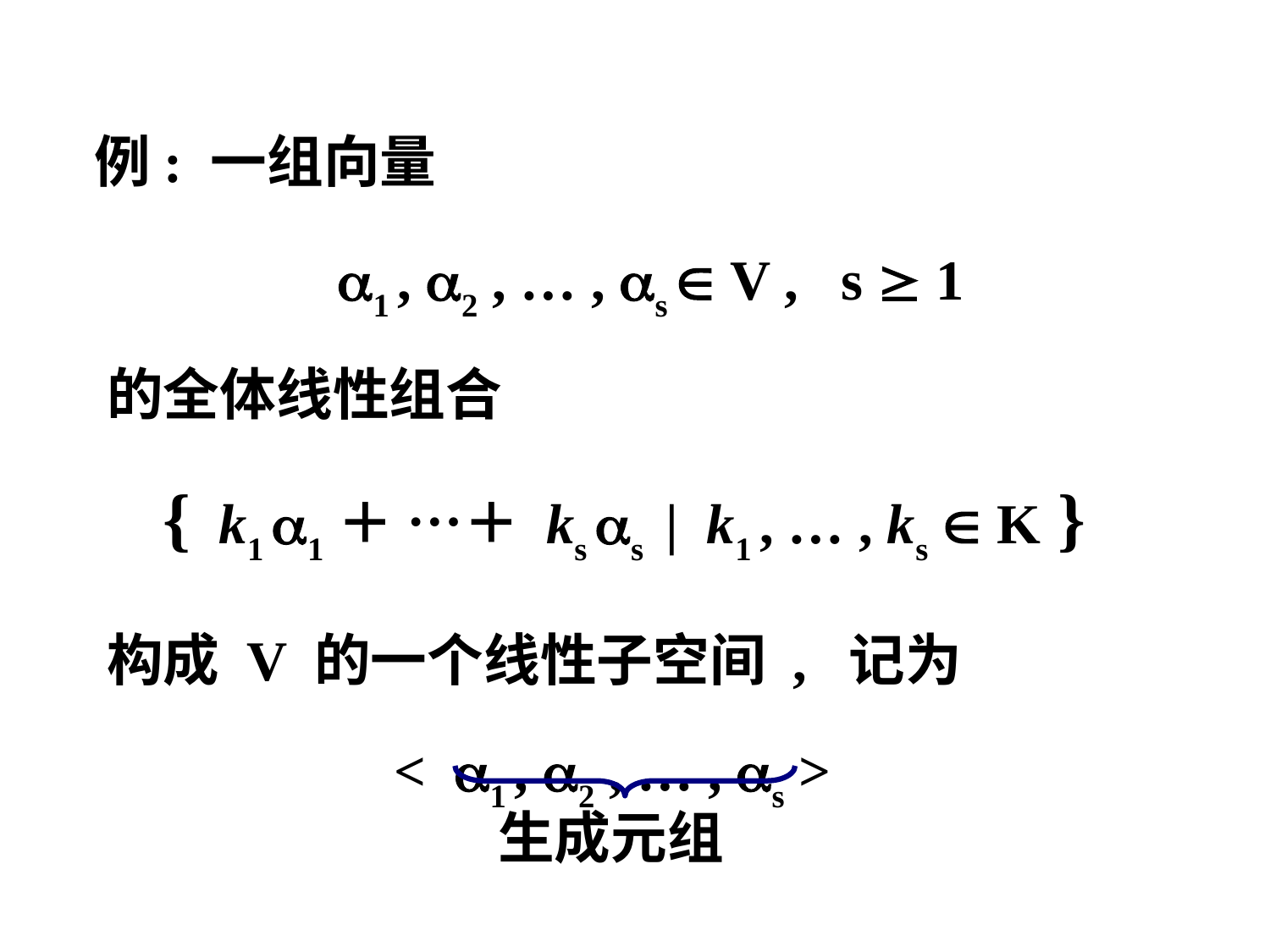

例: 一组向量
                 α1 , α2 , … , αs ∈ V ,   s ≥ 1
  的全体线性组合
      {  k1 α1＋ …＋ ks αs  |  k1 , … , ks ∈ K }
  构成 V 的一个线性子空间 ,  记为
                       <  α1 , α2 , … , αs >

生成元组